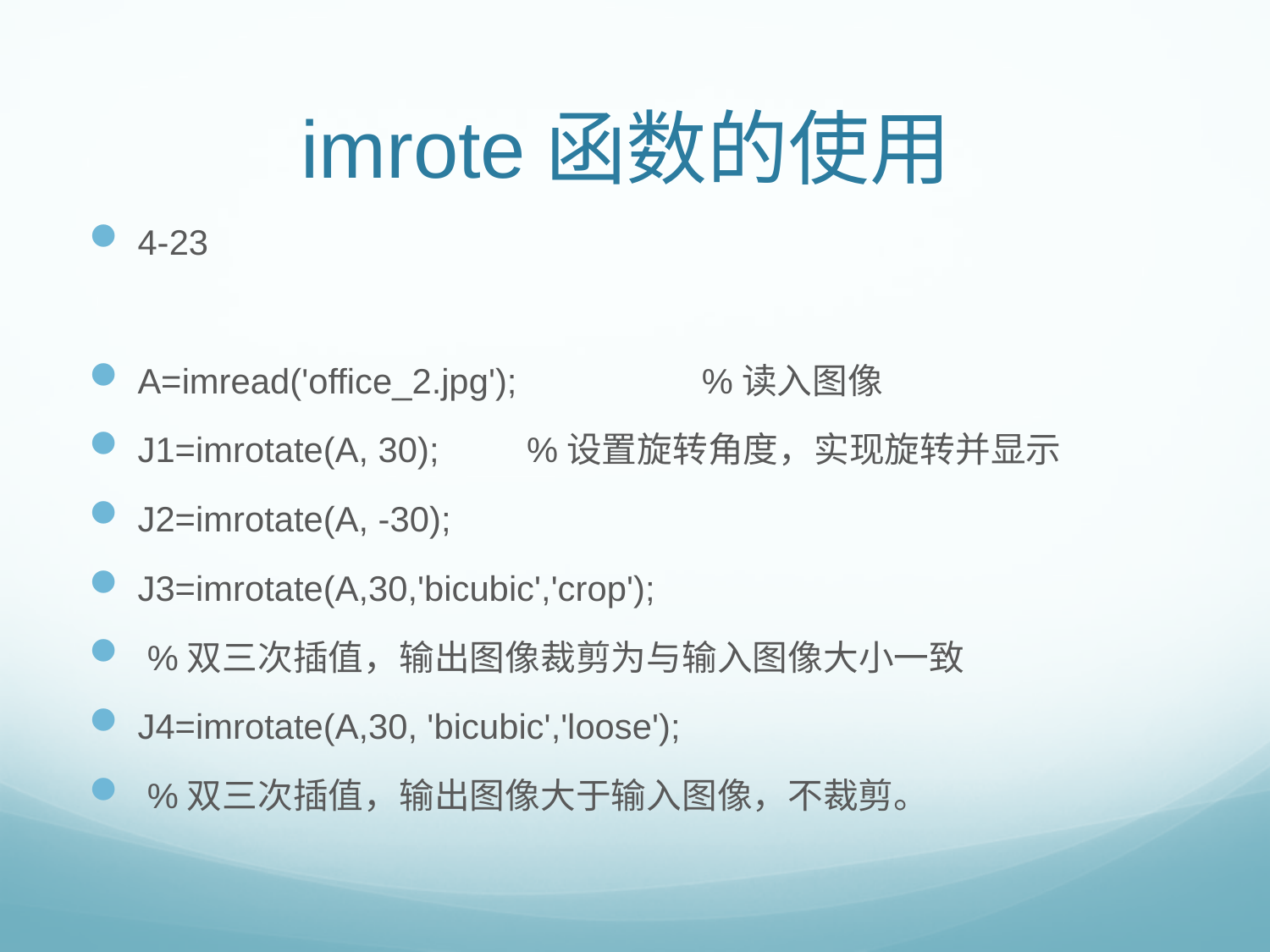

# imrote函数的使用
4-23

A=imread('office_2.jpg');                   %读入图像
J1=imrotate(A, 30);         %设置旋转角度，实现旋转并显示
J2=imrotate(A, -30);
J3=imrotate(A,30,'bicubic','crop');
 %双三次插值，输出图像裁剪为与输入图像大小一致
J4=imrotate(A,30, 'bicubic','loose');
 %双三次插值，输出图像大于输入图像，不裁剪。